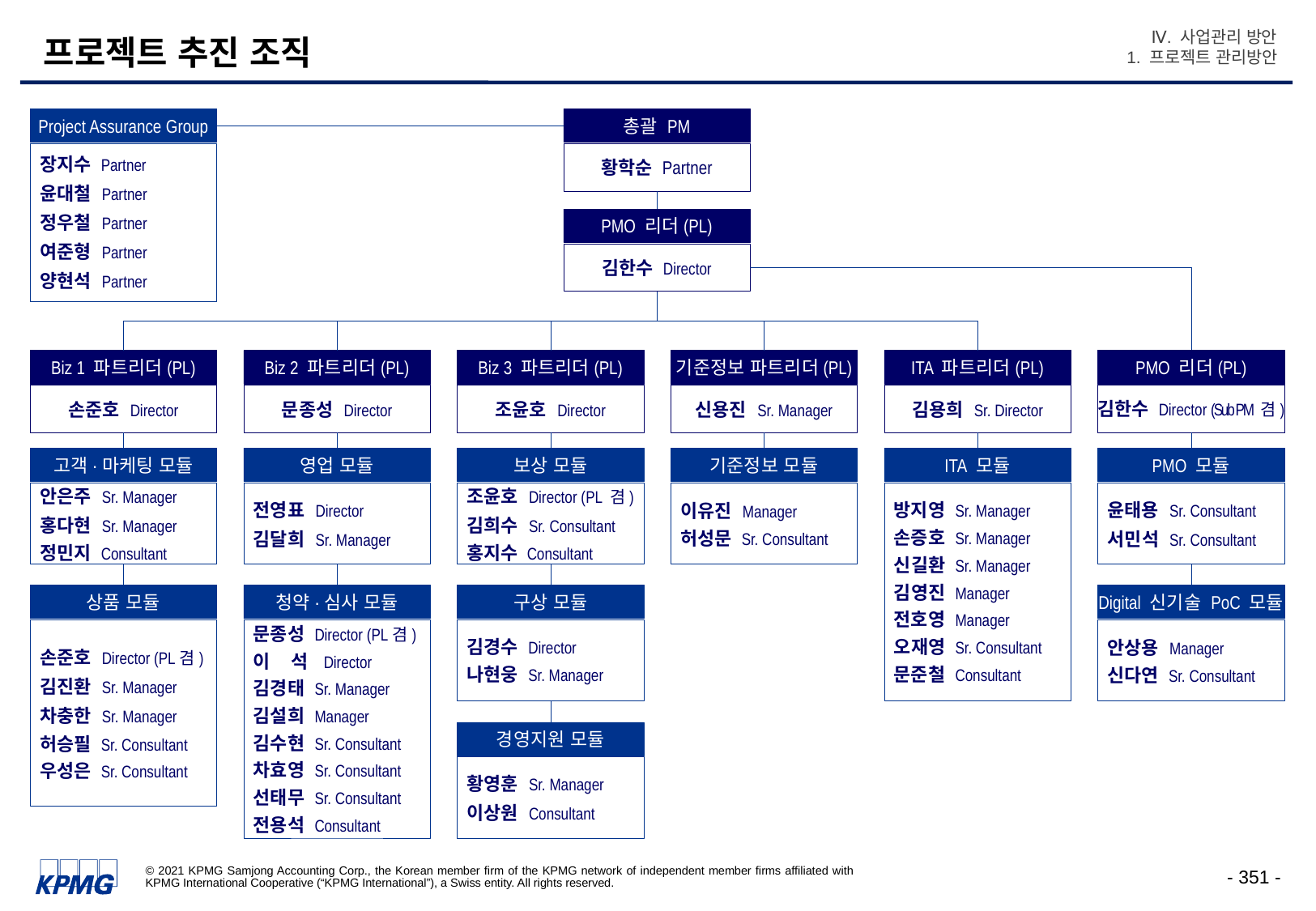

Ⅳ. 사업관리 방안
1. 프로젝트 관리방안
# 프로젝트 추진 조직
Project Assurance Group
장지수 Partner
윤대철 Partner
정우철 Partner
여준형 Partner
양현석 Partner
총괄 PM
황학순 Partner
PMO 리더(PL)
김한수 Director
Biz 1 파트리더(PL)
손준호 Director
Biz 2 파트리더(PL)
문종성 Director
Biz 3 파트리더(PL)
조윤호 Director
기준정보 파트리더(PL)
신용진 Sr. Manager
ITA 파트리더(PL)
김용희 Sr. Director
PMO 리더(PL)
김한수 Director (Sub PM 겸)
고객·마케팅 모듈
안은주 Sr. Manager
홍다현 Sr. Manager
정민지 Consultant
영업 모듈
전영표 Director
김달희 Sr. Manager
보상 모듈
조윤호 Director (PL 겸)
김희수 Sr. Consultant
홍지수 Consultant
기준정보 모듈
이유진 Manager
허성문 Sr. Consultant
ITA 모듈
방지영 Sr. Manager
손증호 Sr. Manager
신길환 Sr. Manager
김영진 Manager
전호영 Manager
오재영 Sr. Consultant
문준철 Consultant
PMO 모듈
윤태용 Sr. Consultant
서민석 Sr. Consultant
상품 모듈
손준호 Director (PL겸)
김진환 Sr. Manager
차충한 Sr. Manager
허승필 Sr. Consultant
우성은 Sr. Consultant
청약·심사 모듈
문종성 Director (PL겸)
이    석  Director
김경태 Sr. Manager
김설희 Manager
김수현 Sr. Consultant
차효영 Sr. Consultant
선태무 Sr. Consultant
전용석 Consultant
구상 모듈
김경수 Director
나현웅 Sr. Manager
Digital 신기술 PoC 모듈
안상용 Manager
신다연 Sr. Consultant
경영지원 모듈
황영훈 Sr. Manager
이상원 Consultant